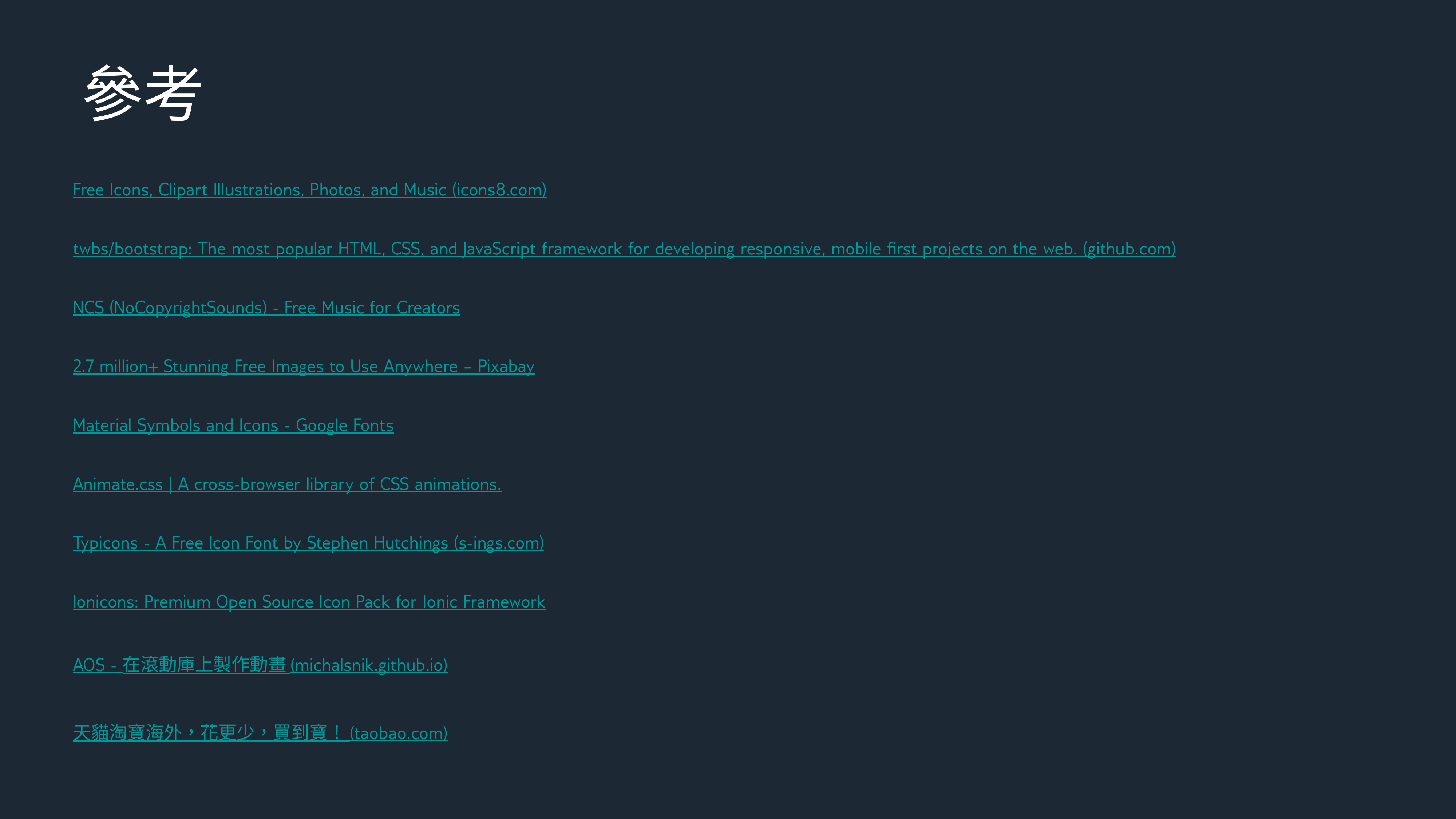

參考
Free Icons, Clipart Illustrations, Photos, and Music (icons8.com)
twbs/bootstrap: The most popular HTML, CSS, and JavaScript framework for developing responsive, mobile first projects on the web. (github.com)
NCS (NoCopyrightSounds) - Free Music for Creators
2.7 million+ Stunning Free Images to Use Anywhere – Pixabay
Material Symbols and Icons - Google Fonts
Animate.css | A cross-browser library of CSS animations.
Typicons - A Free Icon Font by Stephen Hutchings (s-ings.com)
Ionicons: Premium Open Source Icon Pack for Ionic Framework
AOS - 在滾動庫上製作動畫 (michalsnik.github.io)
天貓淘寶海外，花更少，買到寶！ (taobao.com)